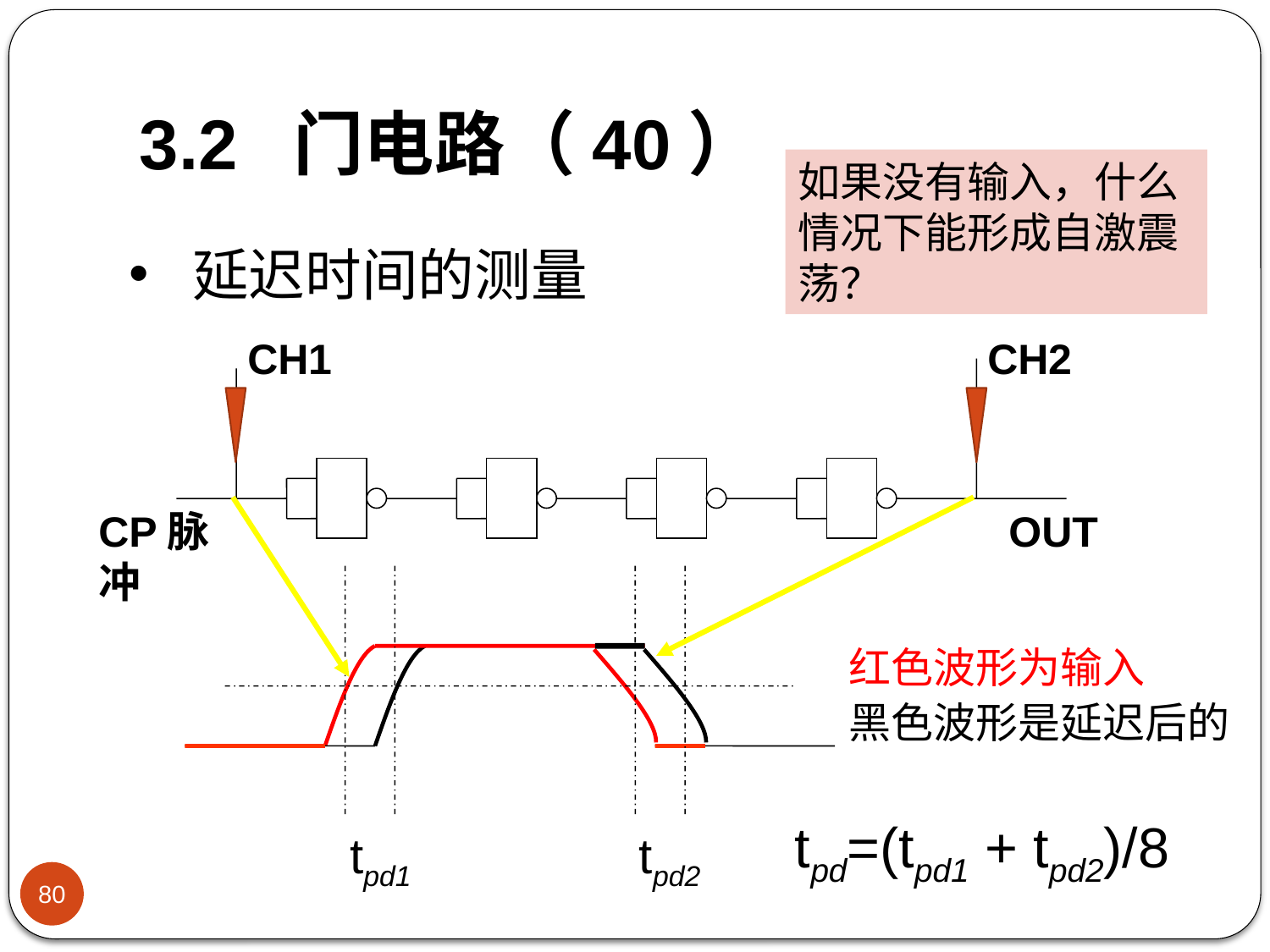

# 3.2  门电路（40）
如果没有输入，什么情况下能形成自激震荡？
延迟时间的测量
CH1
CH2

CP脉冲

OUT

红色波形为输入
黑色波形是延迟后的
tpd=(tpd1 + tpd2)/8
tpd1
tpd2
80